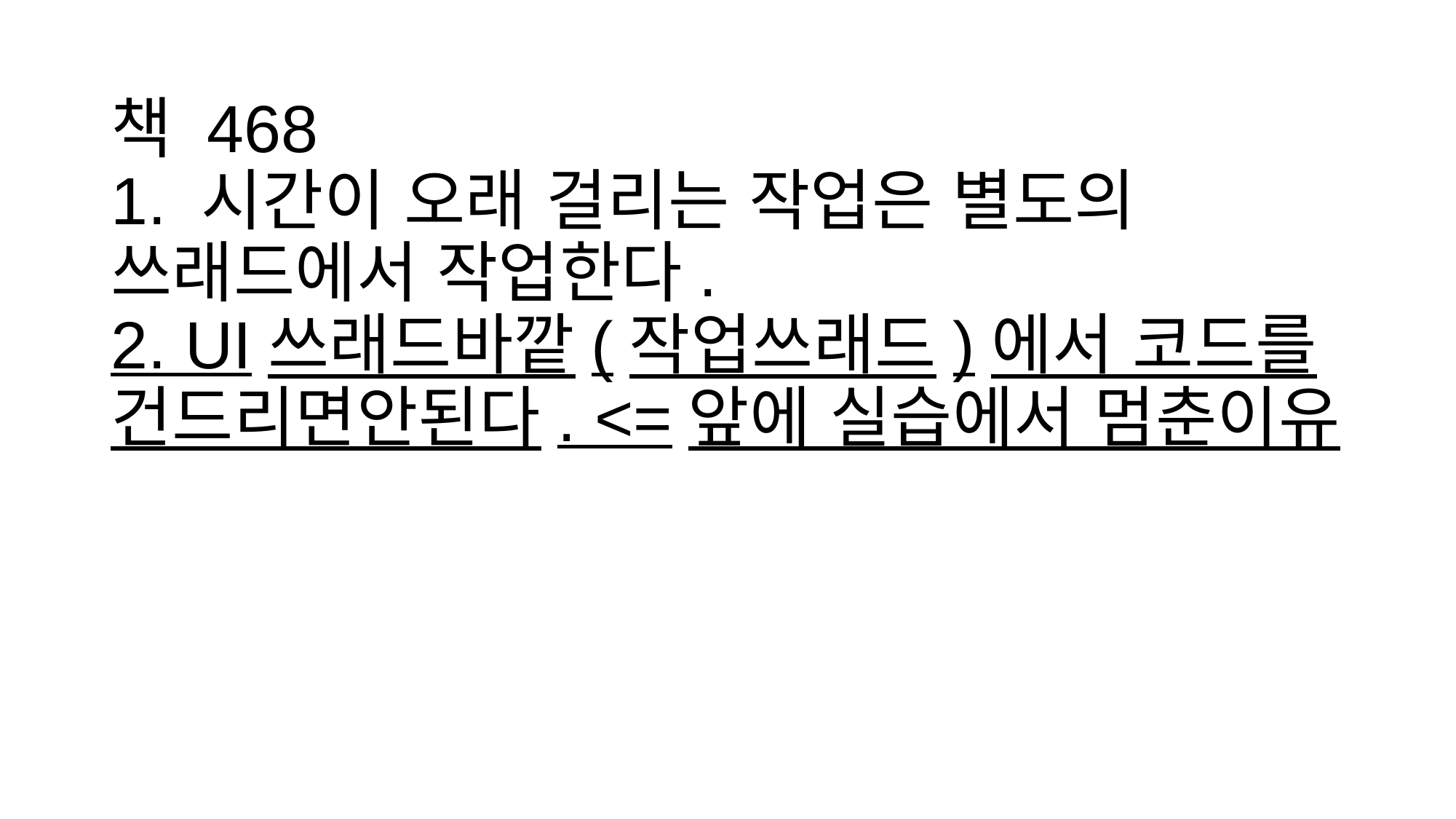

# 책 468 1. 시간이 오래 걸리는 작업은 별도의 쓰래드에서 작업한다. 2. UI쓰래드바깥(작업쓰래드)에서 코드를 건드리면안된다. <=앞에 실습에서 멈춘이유